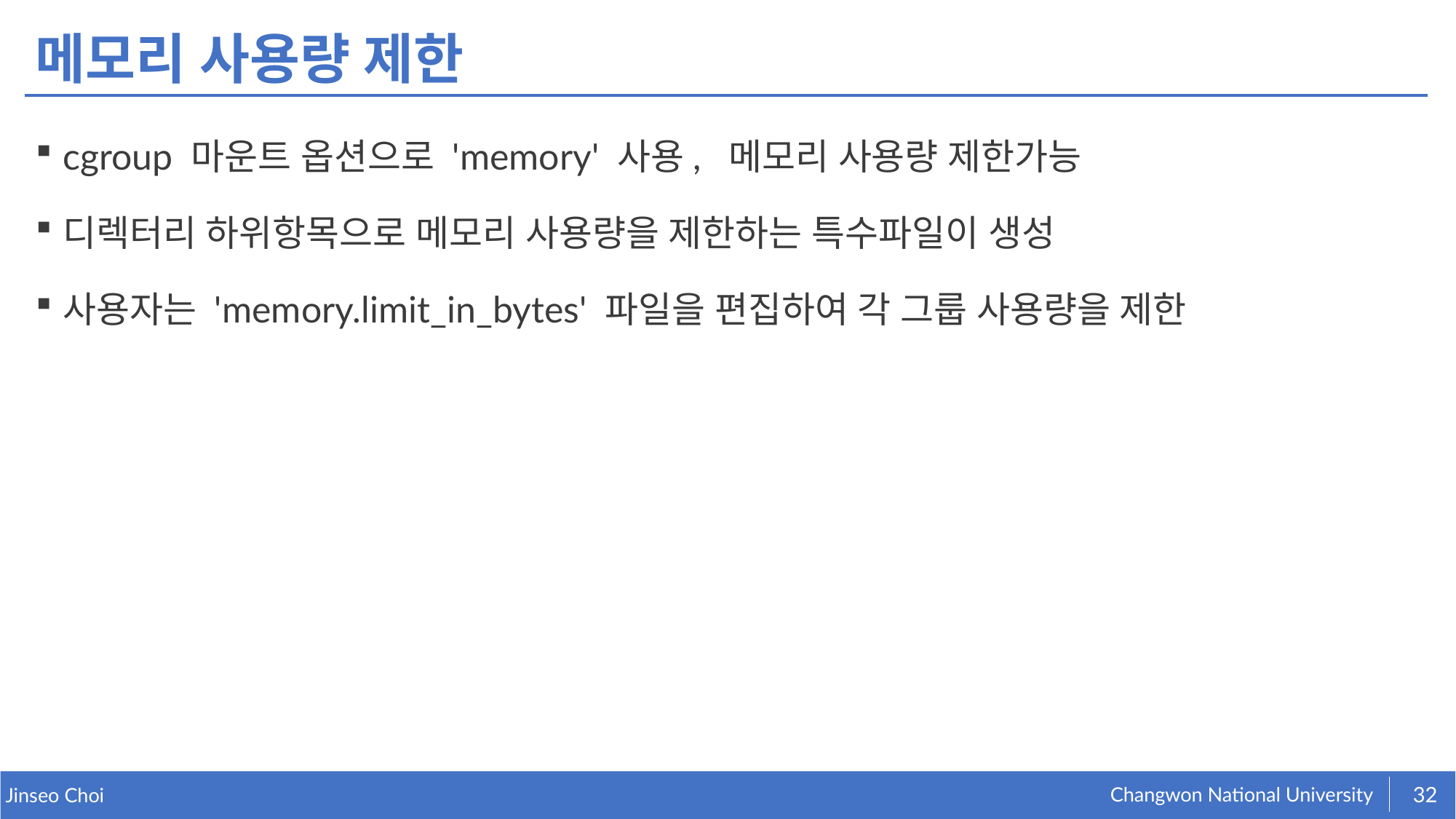

# 메모리 사용량 제한
cgroup 마운트 옵션으로 'memory' 사용,  메모리 사용량 제한가능
디렉터리 하위항목으로 메모리 사용량을 제한하는 특수파일이 생성
사용자는 'memory.limit_in_bytes' 파일을 편집하여 각 그룹 사용량을 제한

32